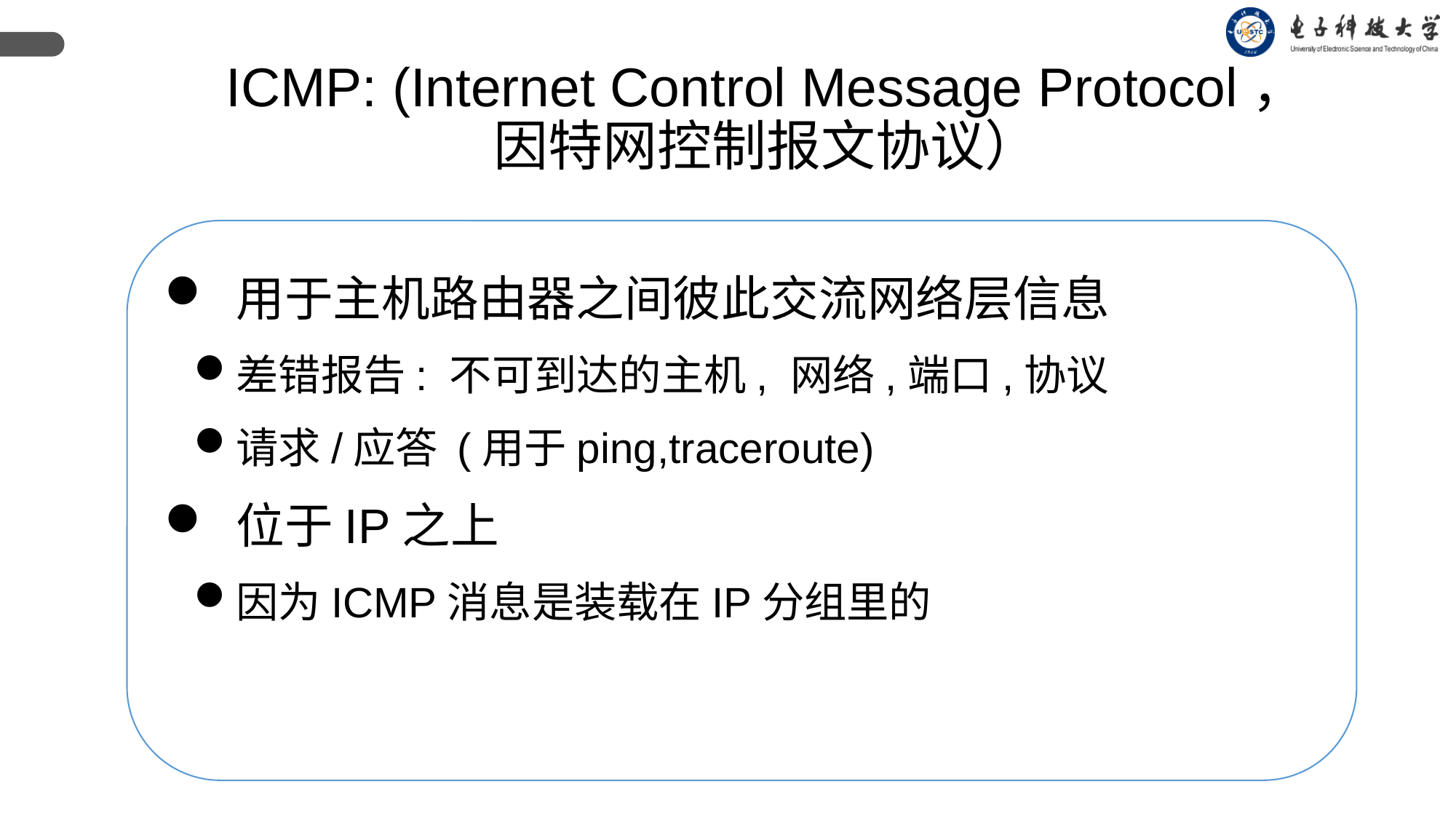

ICMP: (Internet Control Message Protocol，
因特网控制报文协议）
 用于主机路由器之间彼此交流网络层信息
差错报告: 不可到达的主机, 网络,端口,协议
请求/应答 (用于ping,traceroute)
 位于IP之上
因为ICMP消息是装载在IP分组里的